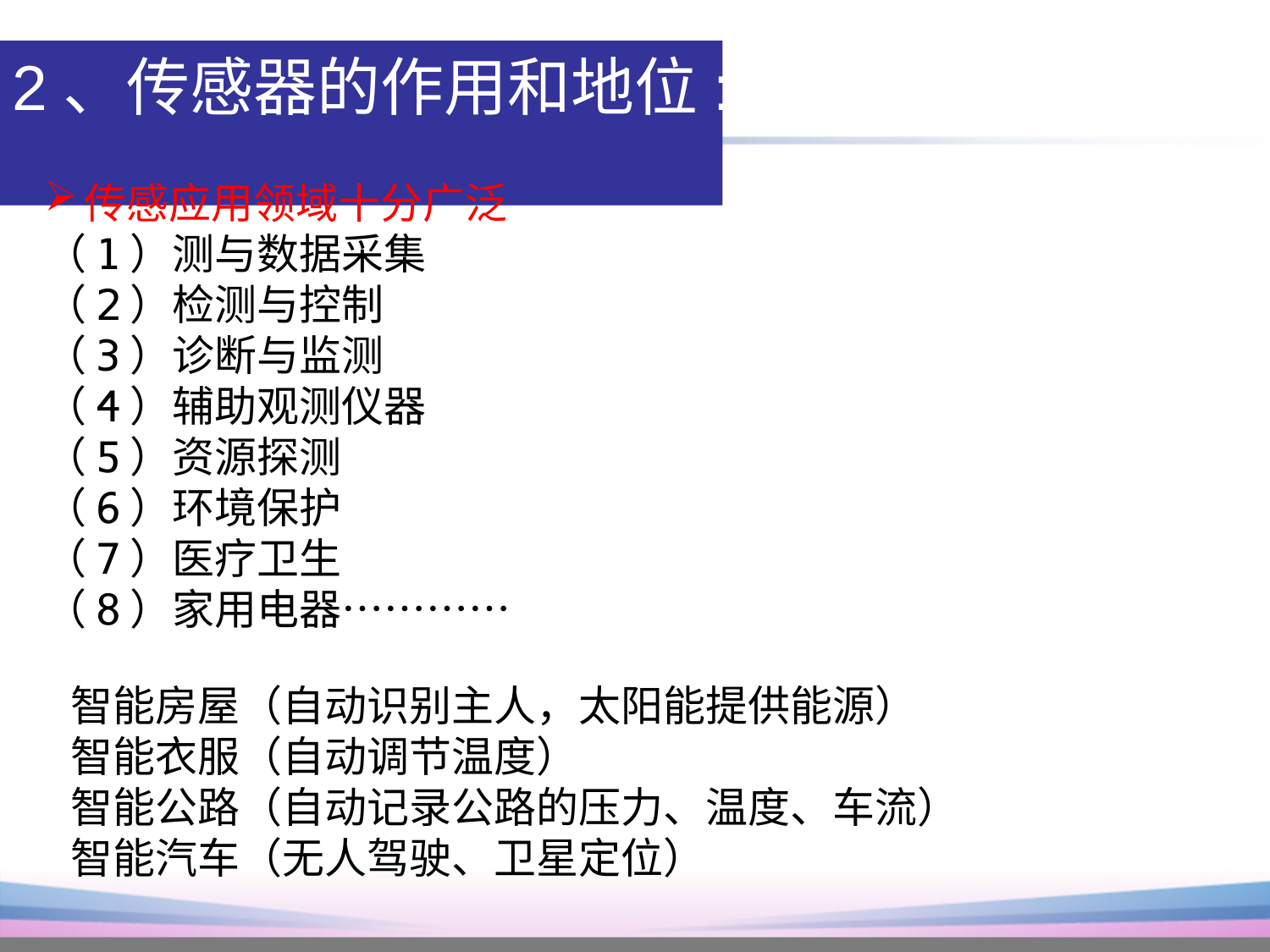

2、传感器的作用和地位:
传感应用领域十分广泛
（1）测与数据采集
（2）检测与控制
（3）诊断与监测
（4）辅助观测仪器
（5）资源探测
（6）环境保护
（7）医疗卫生
（8）家用电器…………
智能房屋（自动识别主人，太阳能提供能源）
智能衣服（自动调节温度）
智能公路（自动记录公路的压力、温度、车流）
智能汽车（无人驾驶、卫星定位）